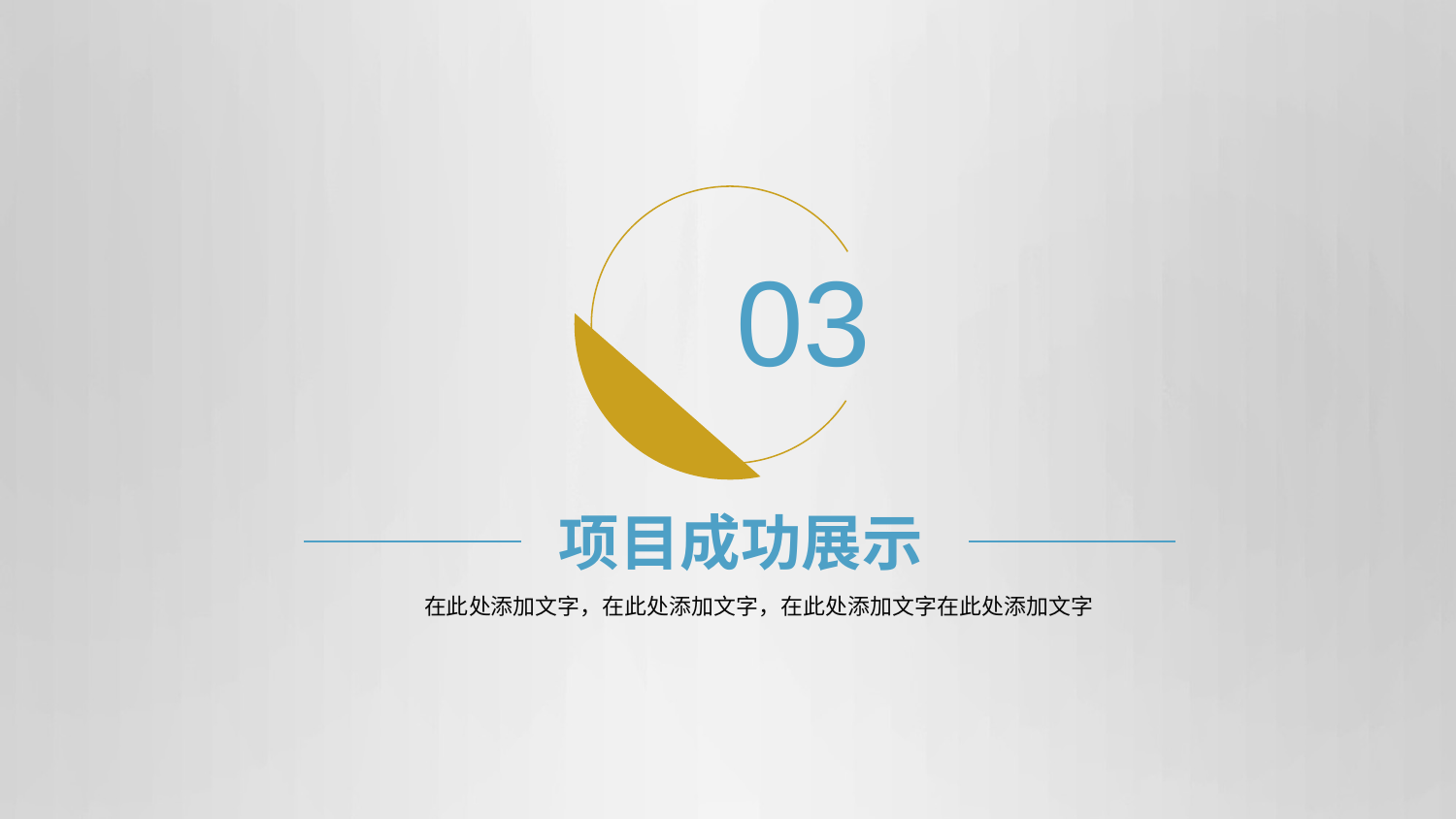

03
项目成功展示
在此处添加文字，在此处添加文字，在此处添加文字在此处添加文字